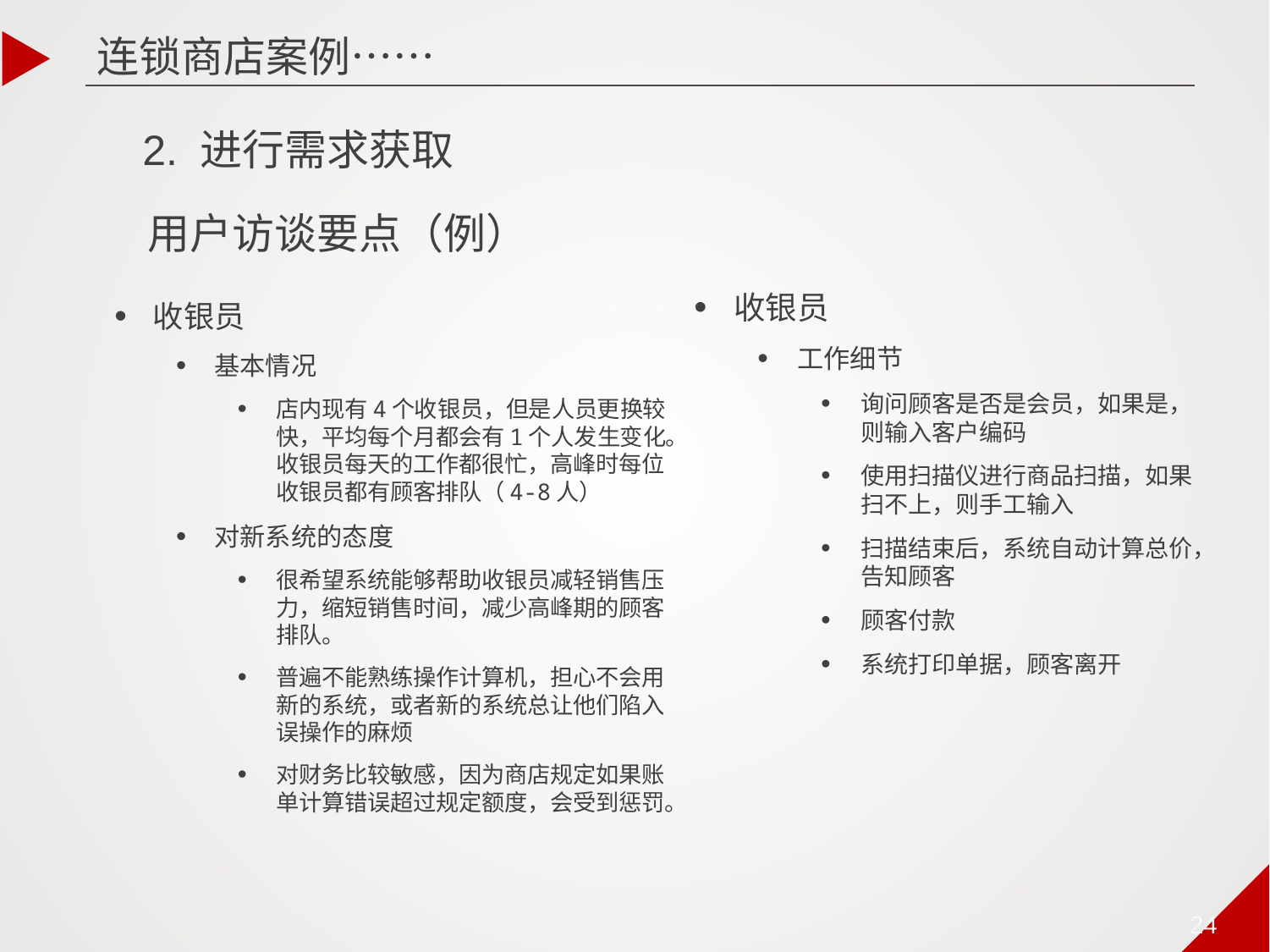

连锁商店案例……

2. 进行需求获取
# 用户访谈要点（例）
收银员
工作细节
询问顾客是否是会员，如果是，则输入客户编码
使用扫描仪进行商品扫描，如果扫不上，则手工输入
扫描结束后，系统自动计算总价，告知顾客
顾客付款
系统打印单据，顾客离开
收银员
基本情况
店内现有4个收银员，但是人员更换较快，平均每个月都会有1个人发生变化。收银员每天的工作都很忙，高峰时每位收银员都有顾客排队（4-8人）
对新系统的态度
很希望系统能够帮助收银员减轻销售压力，缩短销售时间，减少高峰期的顾客排队。
普遍不能熟练操作计算机，担心不会用新的系统，或者新的系统总让他们陷入误操作的麻烦
对财务比较敏感，因为商店规定如果账单计算错误超过规定额度，会受到惩罚。